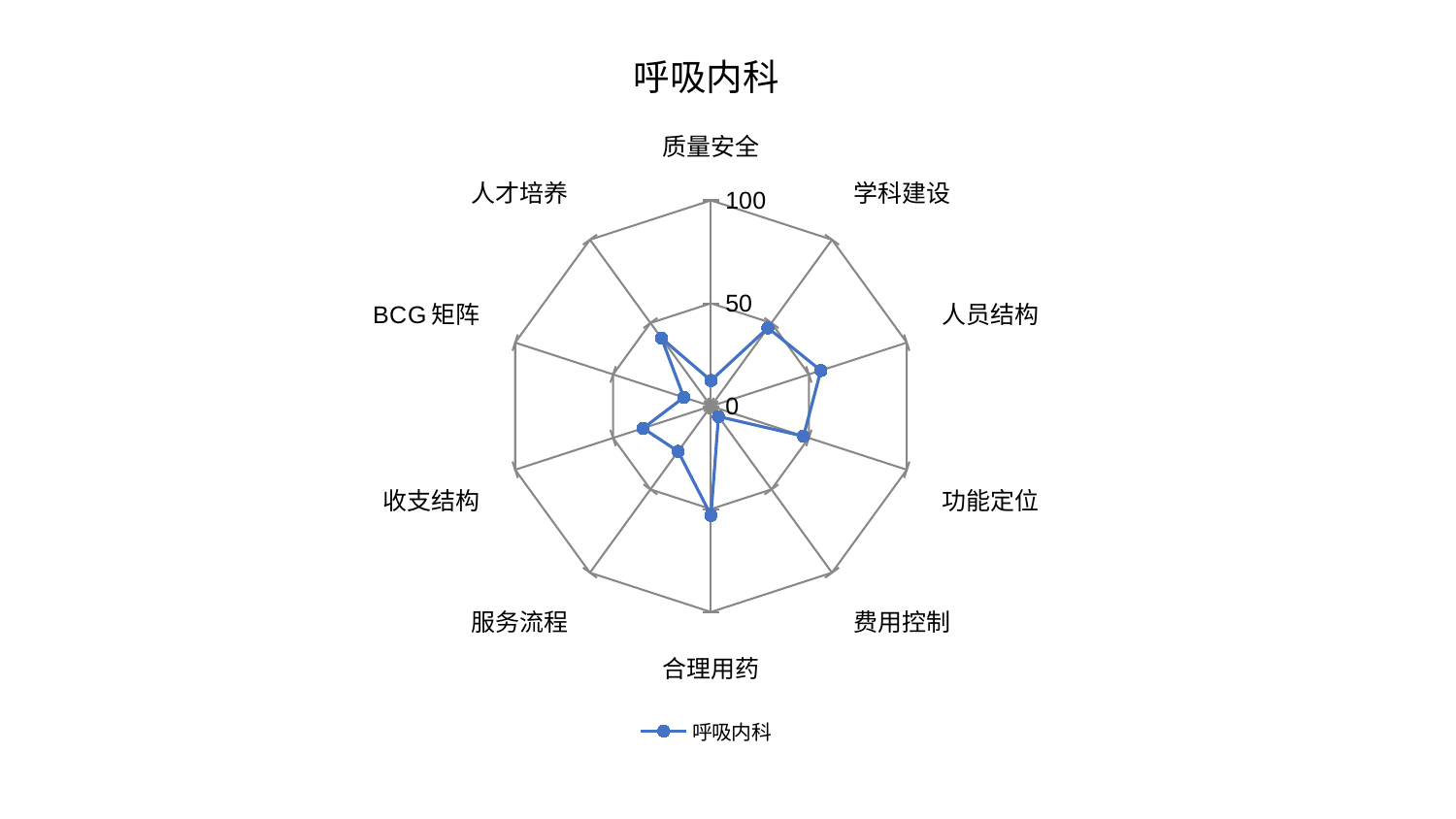

### Chart: 呼吸内科

| Category | 呼吸内科 |
|---|---|
| 质量安全 | 12.45546904947373 |
| 学科建设 | 47.04292719618937 |
| 人员结构 | 56.13814176735663 |
| 功能定位 | 47.256054618528395 |
| 费用控制 | 6.234242250623589 |
| 合理用药 | 53.016575294289666 |
| 服务流程 | 27.1533298012566 |
| 收支结构 | 34.68616165457552 |
| BCG矩阵 | 13.854645918309934 |
| 人才培养 | 40.83562134854642 |
136